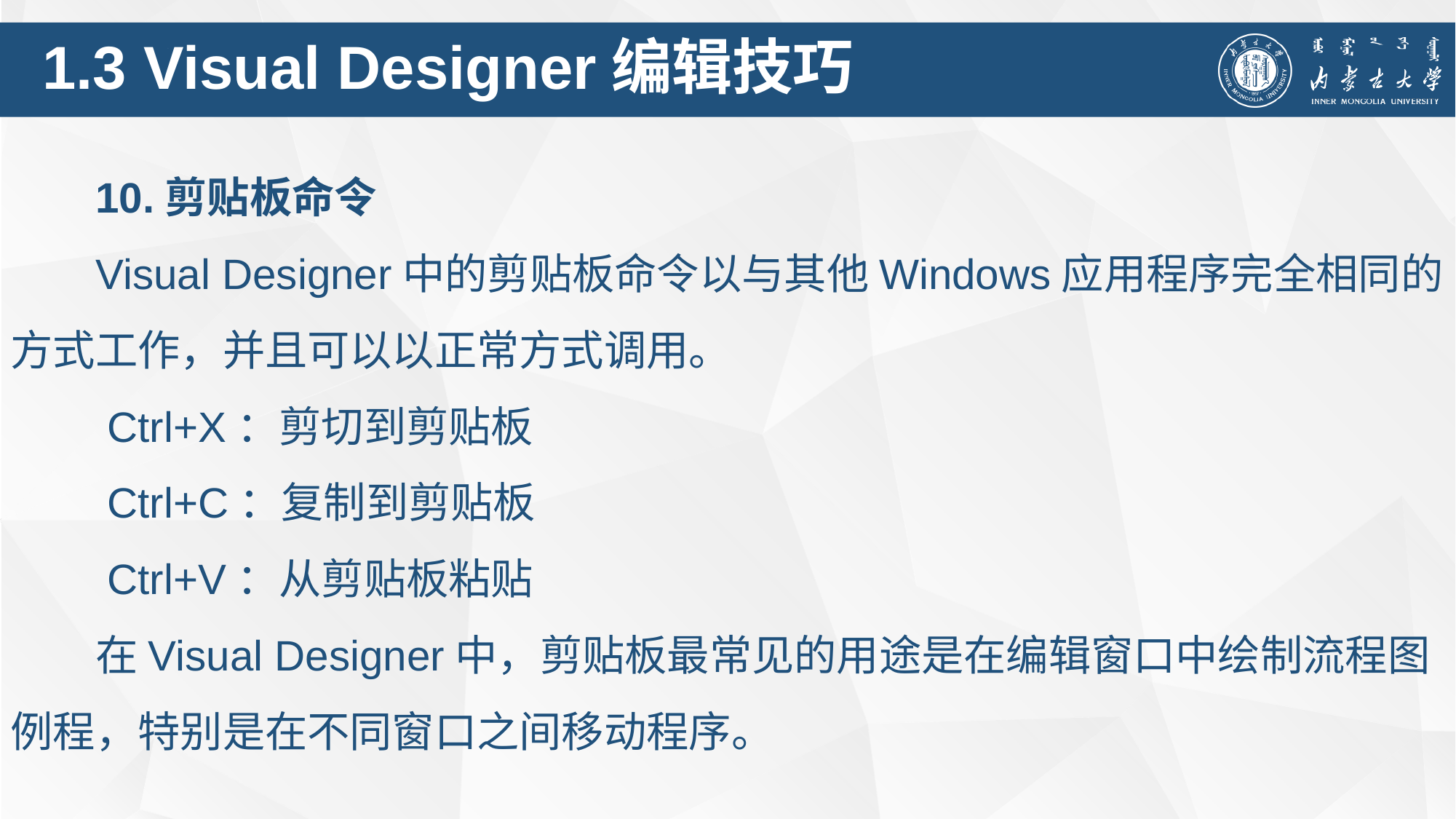

1.3 Visual Designer编辑技巧

10.剪贴板命令
Visual Designer中的剪贴板命令以与其他Windows应用程序完全相同的方式工作，并且可以以正常方式调用。
 Ctrl+X：剪切到剪贴板
 Ctrl+C：复制到剪贴板
 Ctrl+V：从剪贴板粘贴
在Visual Designer中，剪贴板最常见的用途是在编辑窗口中绘制流程图例程，特别是在不同窗口之间移动程序。